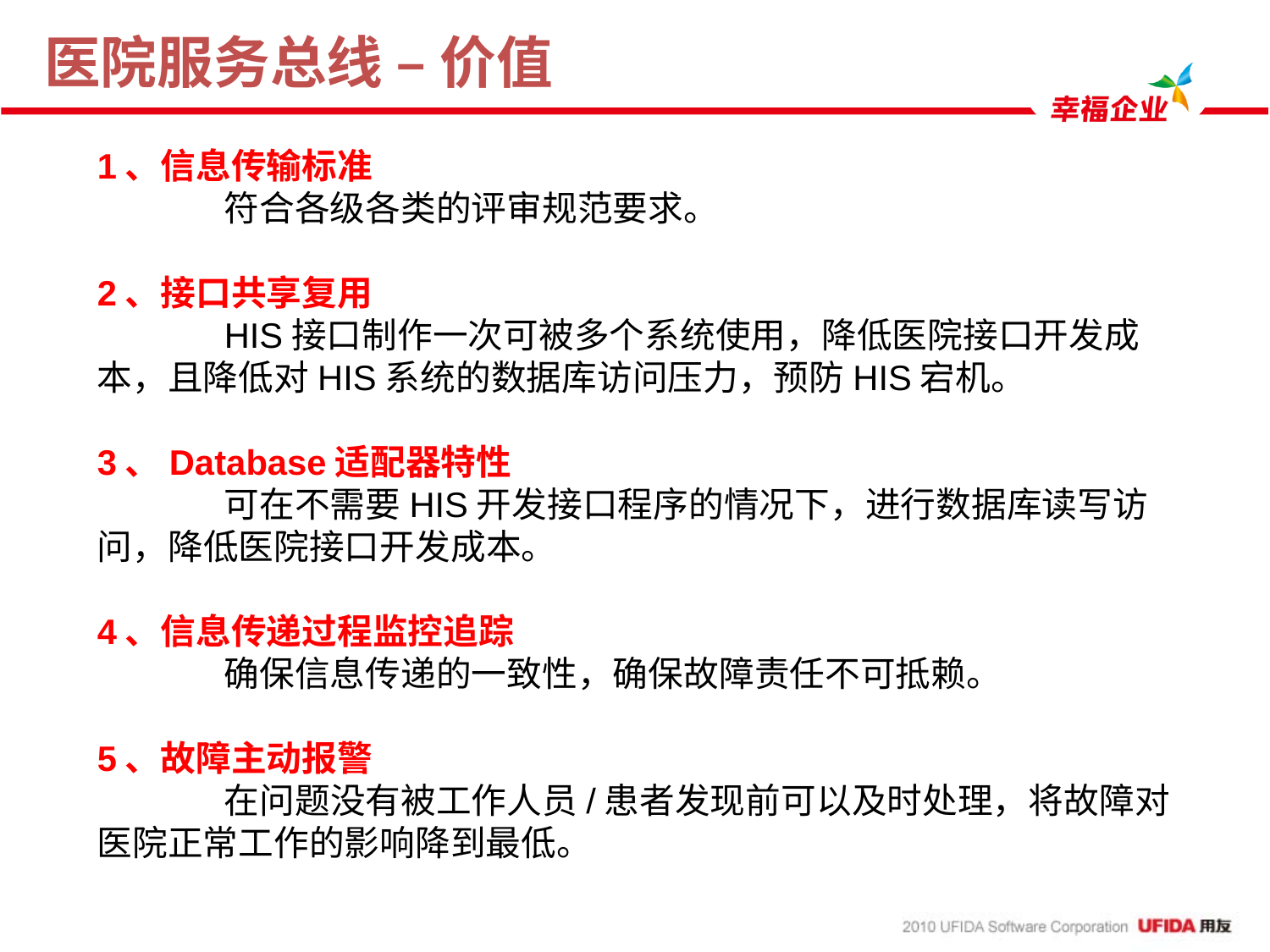

医院服务总线 – 价值
1、信息传输标准
	符合各级各类的评审规范要求。

2、接口共享复用
	HIS接口制作一次可被多个系统使用，降低医院接口开发成本，且降低对HIS系统的数据库访问压力，预防HIS宕机。

3、Database适配器特性
	可在不需要HIS开发接口程序的情况下，进行数据库读写访问，降低医院接口开发成本。

4、信息传递过程监控追踪
	确保信息传递的一致性，确保故障责任不可抵赖。

5、故障主动报警
	在问题没有被工作人员/患者发现前可以及时处理，将故障对医院正常工作的影响降到最低。